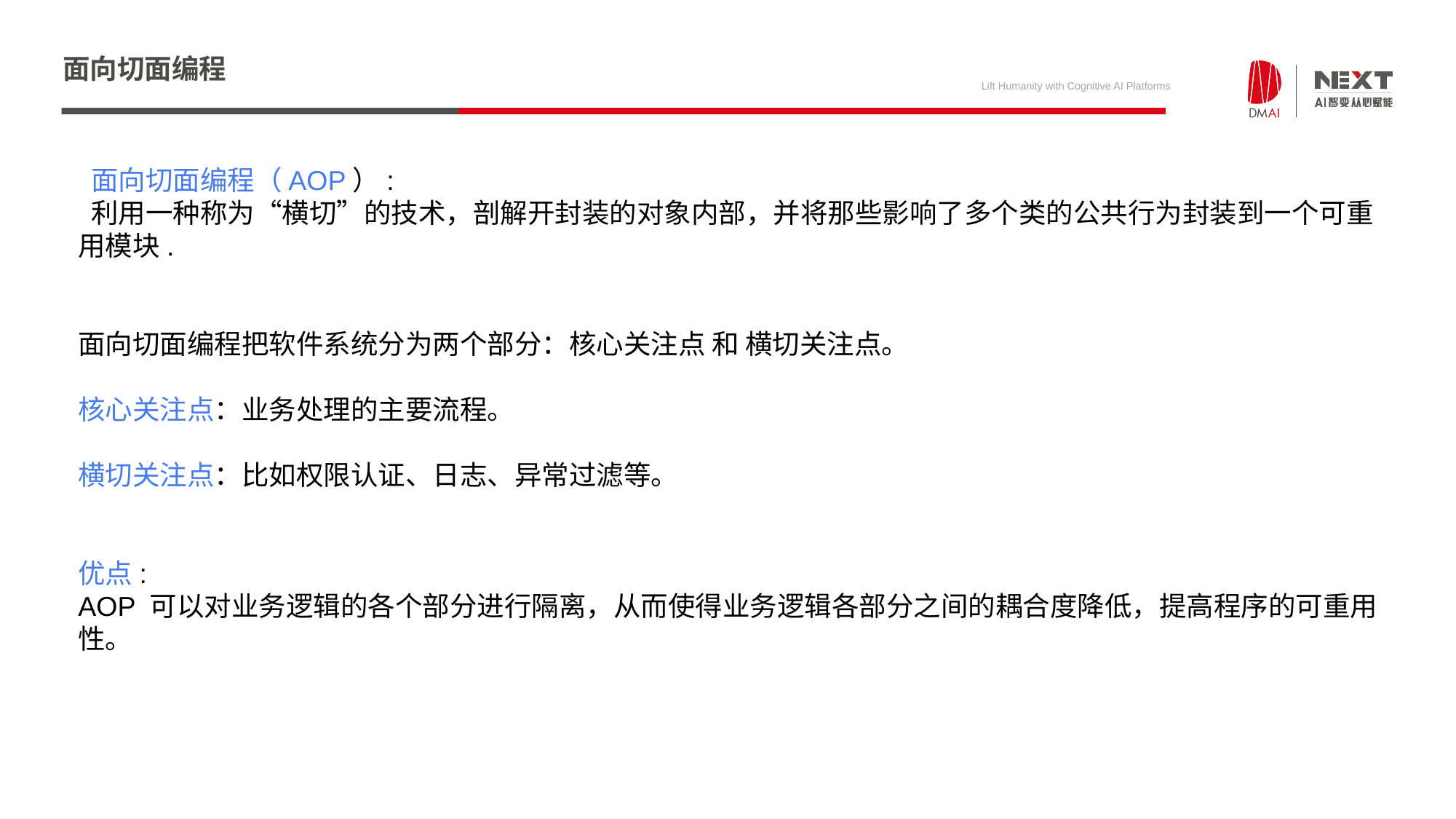

# 面向切面编程
 面向切面编程（AOP）:
 利用一种称为“横切”的技术，剖解开封装的对象内部，并将那些影响了多个类的公共行为封装到一个可重用模块.

面向切面编程把软件系统分为两个部分：核心关注点 和 横切关注点。

核心关注点：业务处理的主要流程。

横切关注点：比如权限认证、日志、异常过滤等。

优点:
AOP 可以对业务逻辑的各个部分进行隔离，从而使得业务逻辑各部分之间的耦合度降低，提高程序的可重用性。